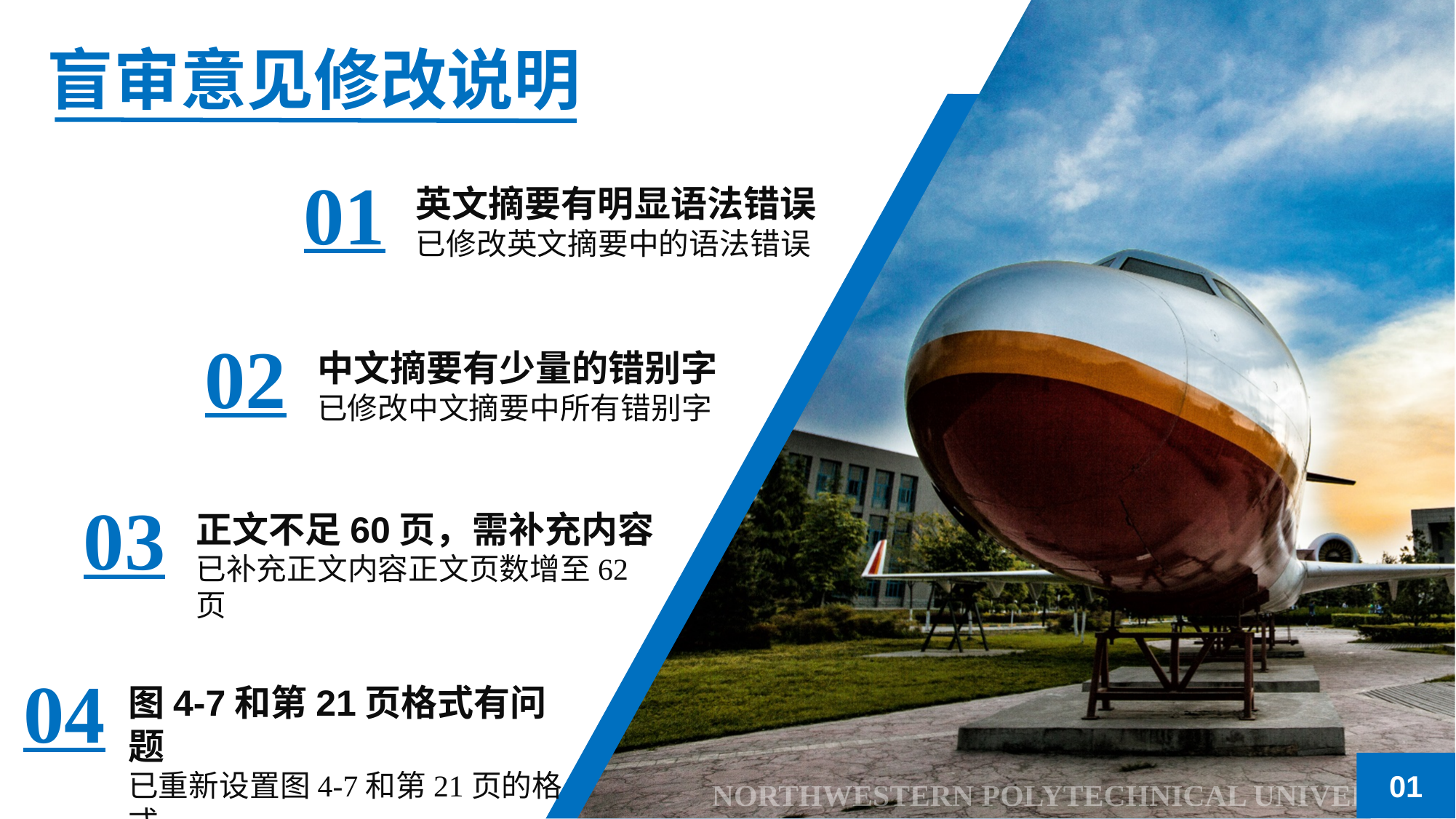

盲审意见修改说明

01
英文摘要有明显语法错误已修改英文摘要中的语法错误
02
中文摘要有少量的错别字
已修改中文摘要中所有错别字
03
正文不足60页，需补充内容已补充正文内容正文页数增至62页
04
图4-7和第21页格式有问题
已重新设置图4-7和第21页的格式

01
NORTHWESTERN POLYTECHNICAL UNIVERSITY